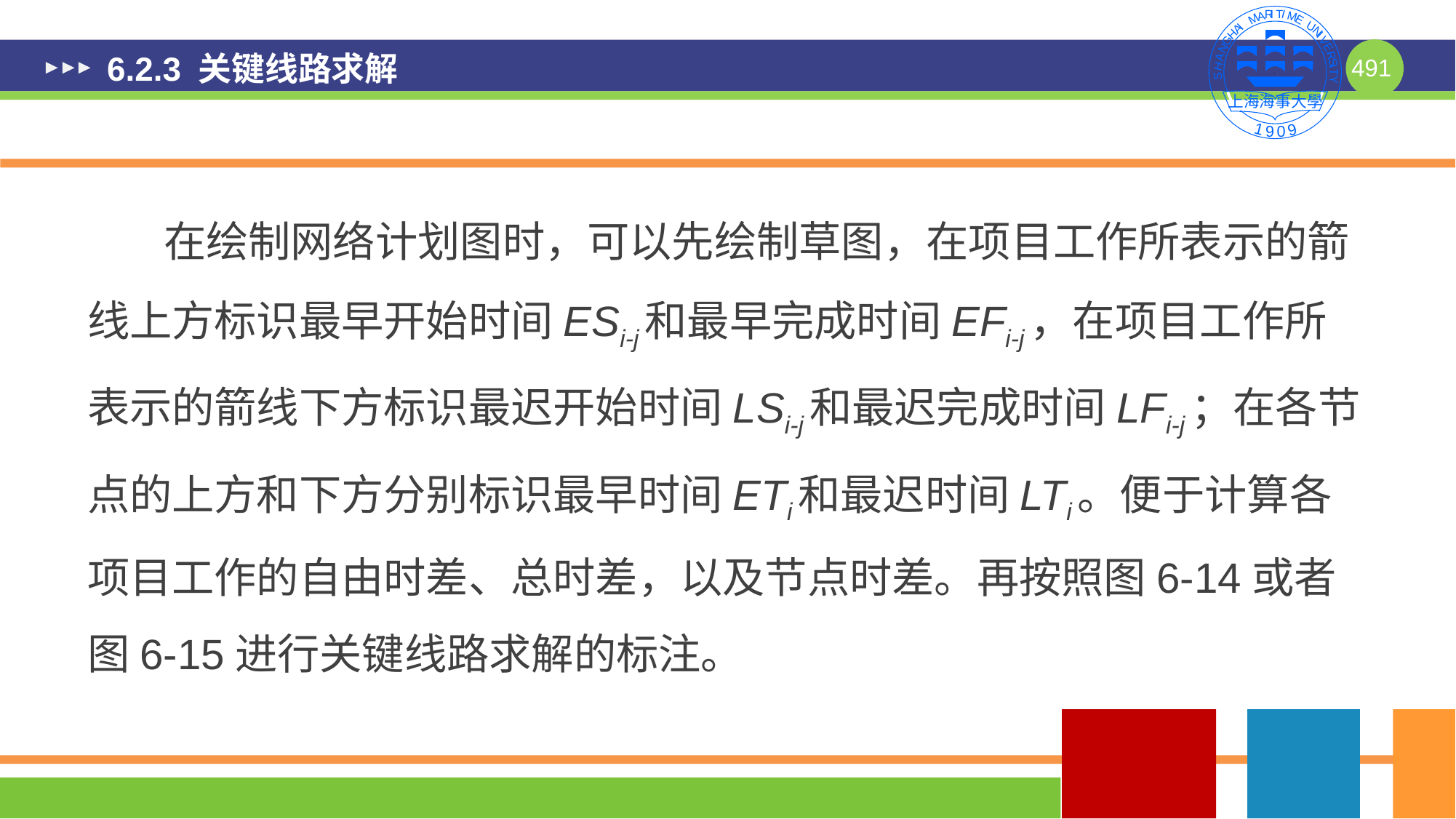

# 6.2.3 关键线路求解

       在绘制网络计划图时，可以先绘制草图，在项目工作所表示的箭线上方标识最早开始时间ESi-j和最早完成时间EFi-j，在项目工作所表示的箭线下方标识最迟开始时间LSi-j和最迟完成时间LFi-j；在各节点的上方和下方分别标识最早时间ETi和最迟时间LTi。便于计算各项目工作的自由时差、总时差，以及节点时差。再按照图6-14或者图6-15进行关键线路求解的标注。

491